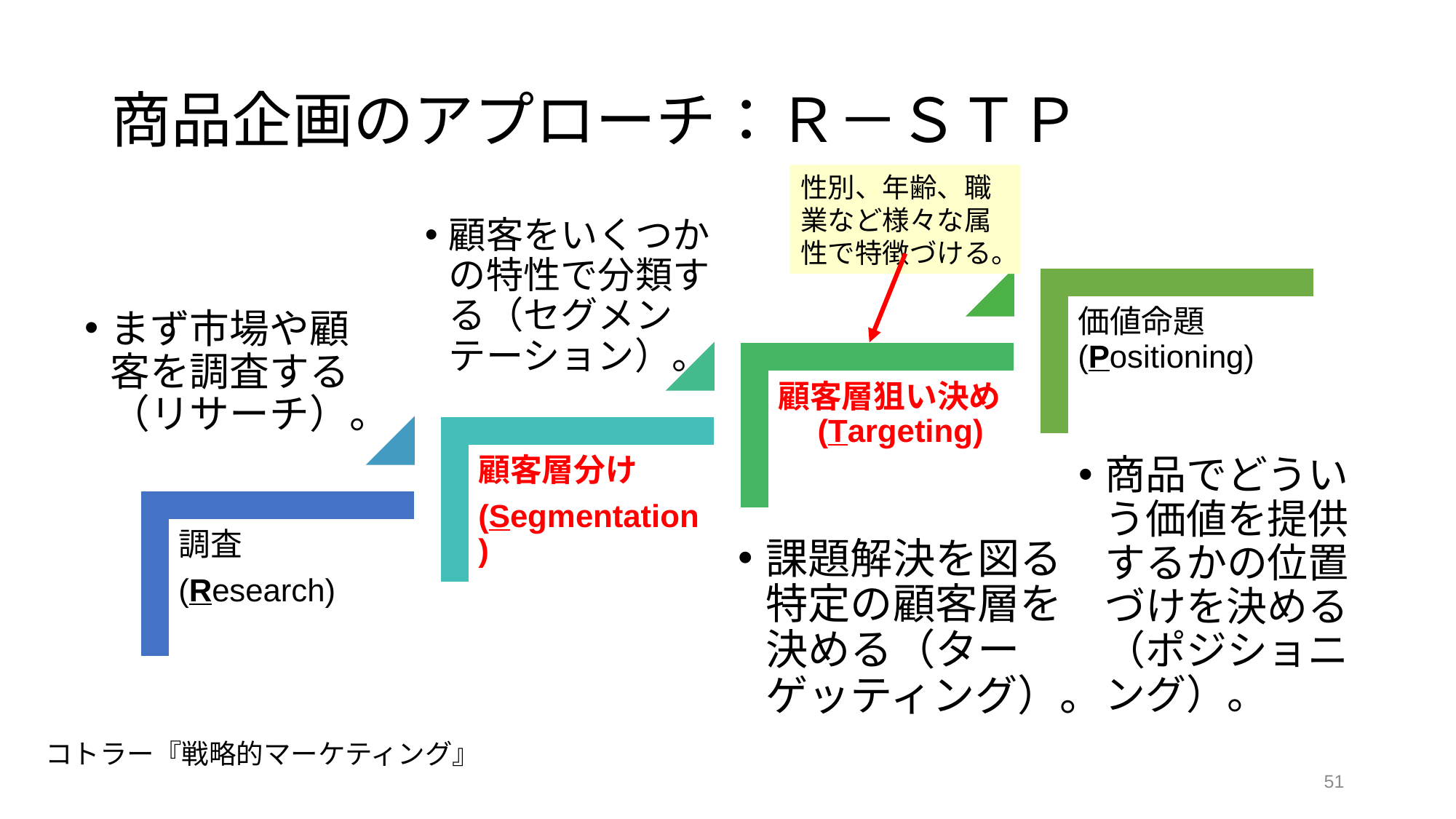

# 商品企画のアプローチ：Ｒ－ＳＴＰ
性別、年齢、職業など様々な属性で特徴づける。
顧客をいくつかの特性で分類する（セグメンテーション）。
調査
(Research)
顧客層分け
(Segmentation)
顧客層狙い決め　(Targeting)
価値命題(Positioning)
まず市場や顧客を調査する（リサーチ）。
商品でどういう価値を提供するかの位置づけを決める（ポジショニング）。
課題解決を図る特定の顧客層を決める（ターゲッティング）。
コトラー『戦略的マーケティング』

51